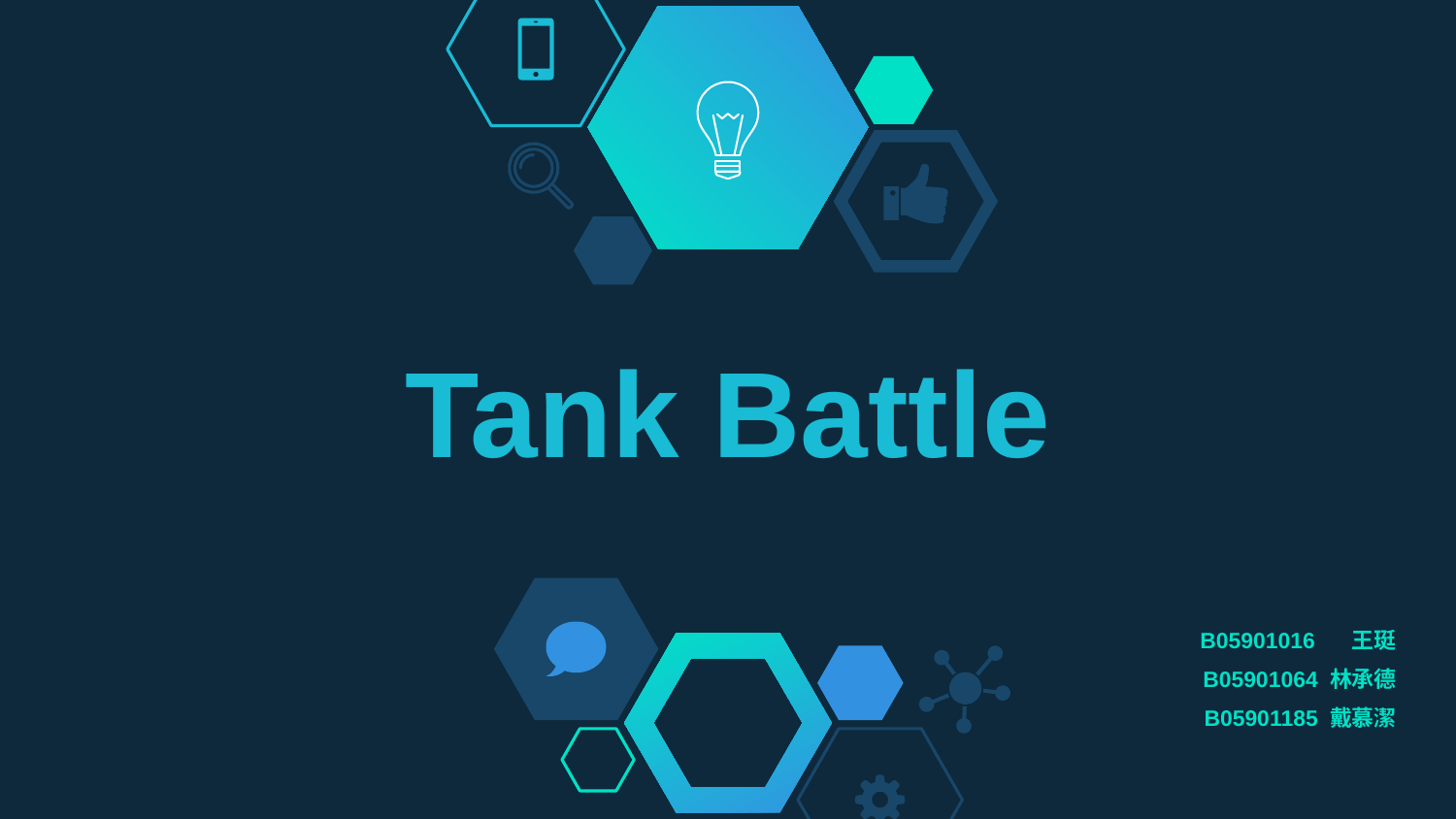

# Tank Battle
B05901016     王珽
B05901064 林承德
B05901185 戴慕潔